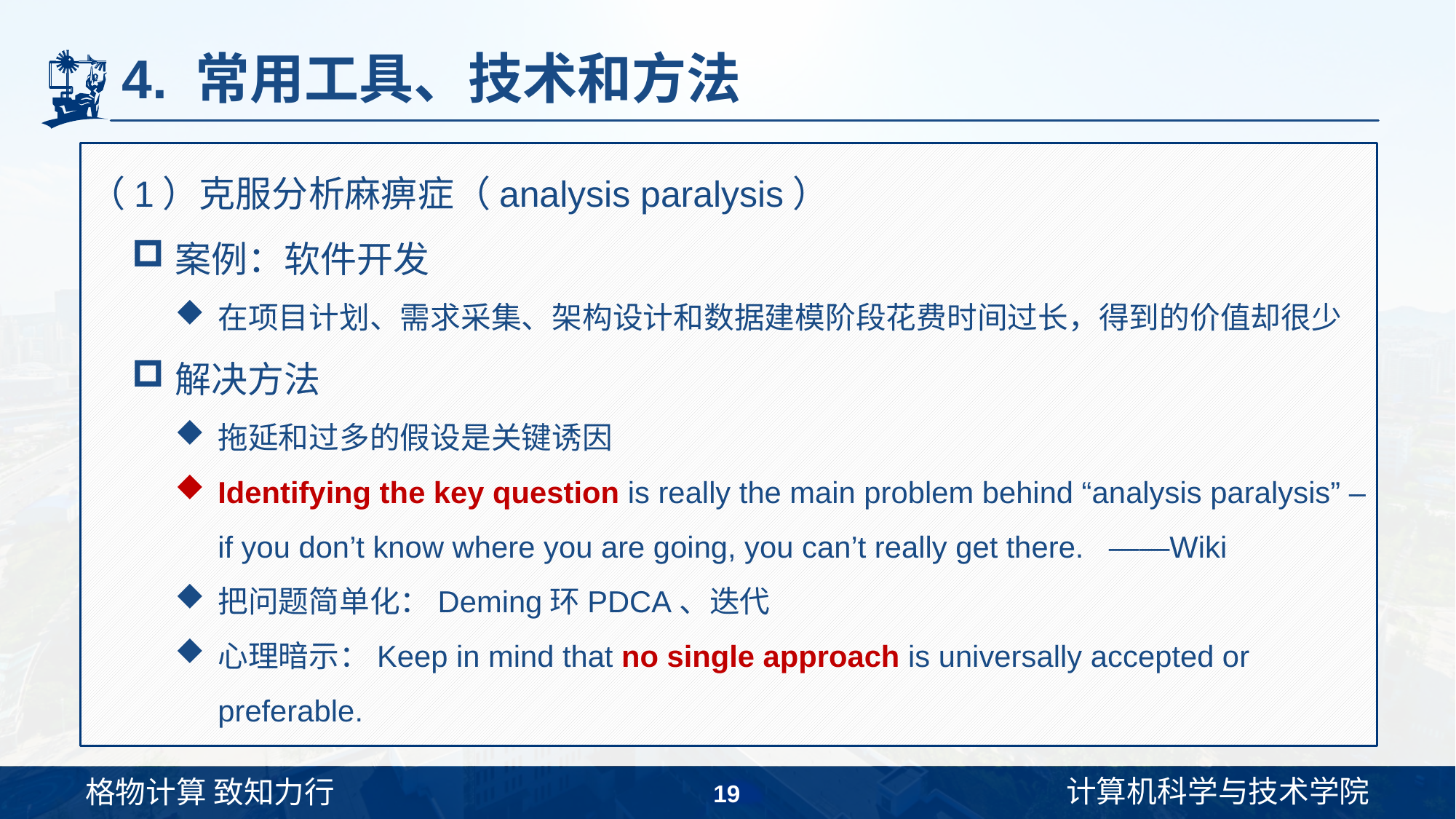

# 4. 常用工具、技术和方法
（1）克服分析麻痹症（analysis paralysis）
案例：软件开发
在项目计划、需求采集、架构设计和数据建模阶段花费时间过长，得到的价值却很少
解决方法
拖延和过多的假设是关键诱因
Identifying the key question is really the main problem behind “analysis paralysis” – if you don’t know where you are going, you can’t really get there.   ——Wiki
把问题简单化：Deming环PDCA、迭代
心理暗示：Keep in mind that no single approach is universally accepted or preferable.
19